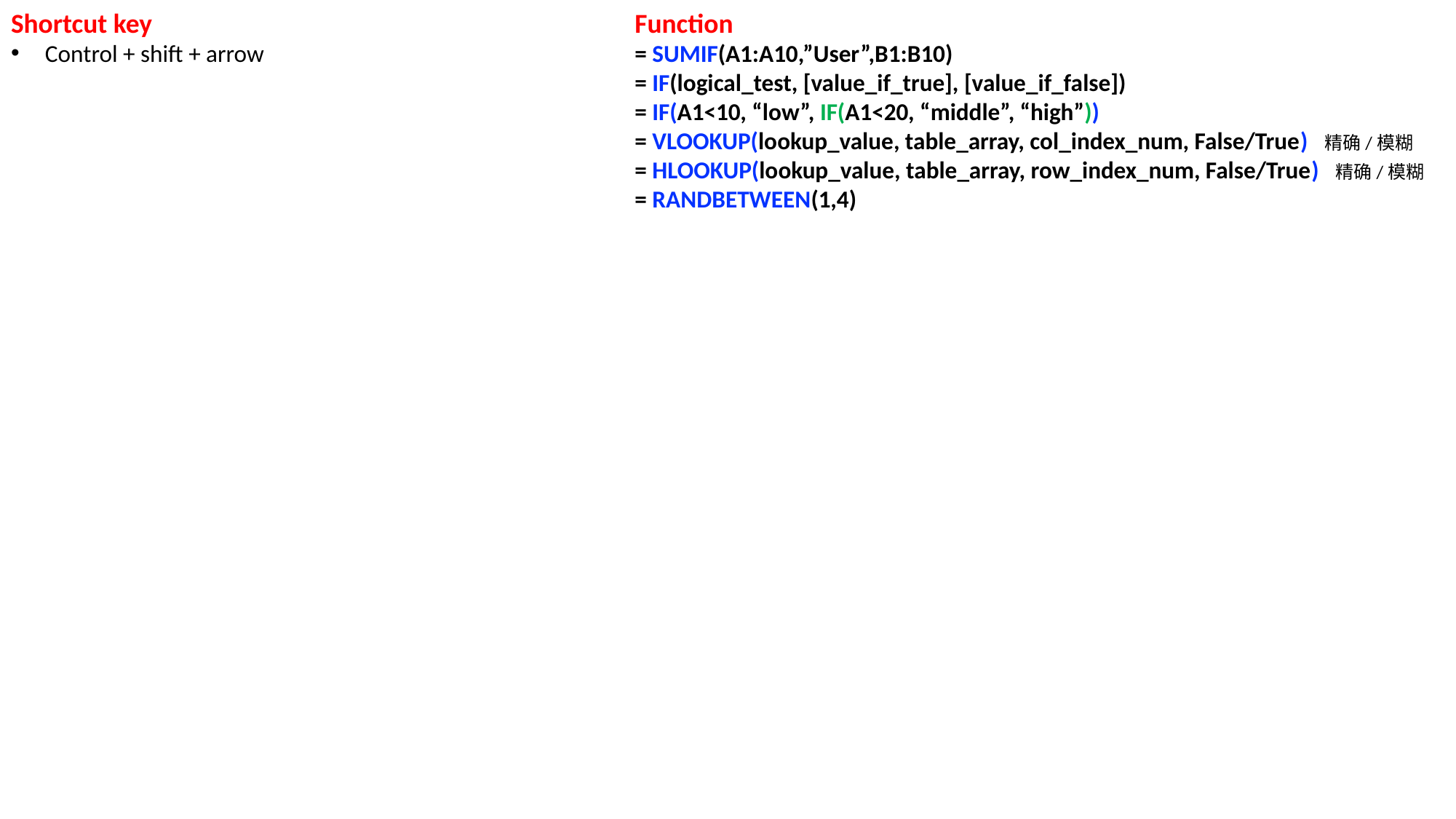

Shortcut key
Control + shift + arrow

Function
= SUMIF(A1:A10,”User”,B1:B10)
= IF(logical_test, [value_if_true], [value_if_false])
= IF(A1<10, “low”, IF(A1<20, “middle”, “high”))
= VLOOKUP(lookup_value, table_array, col_index_num, False/True)  精确/模糊
= HLOOKUP(lookup_value, table_array, row_index_num, False/True)  精确/模糊
= RANDBETWEEN(1,4)